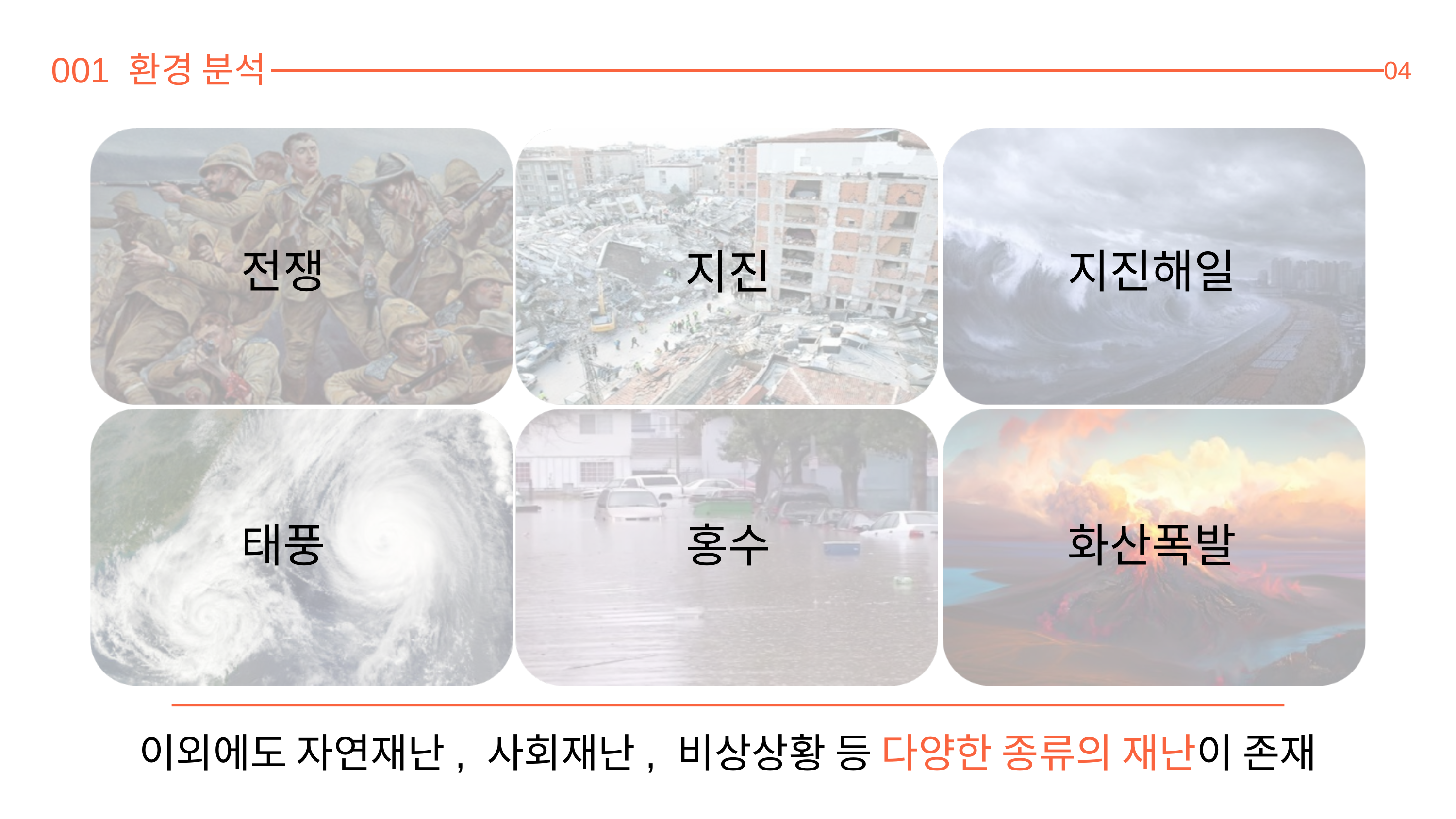

001 환경 분석
04

전쟁
지진
지진해일
태풍
홍수
화산폭발

이외에도 자연재난, 사회재난, 비상상황 등 다양한 종류의 재난이 존재